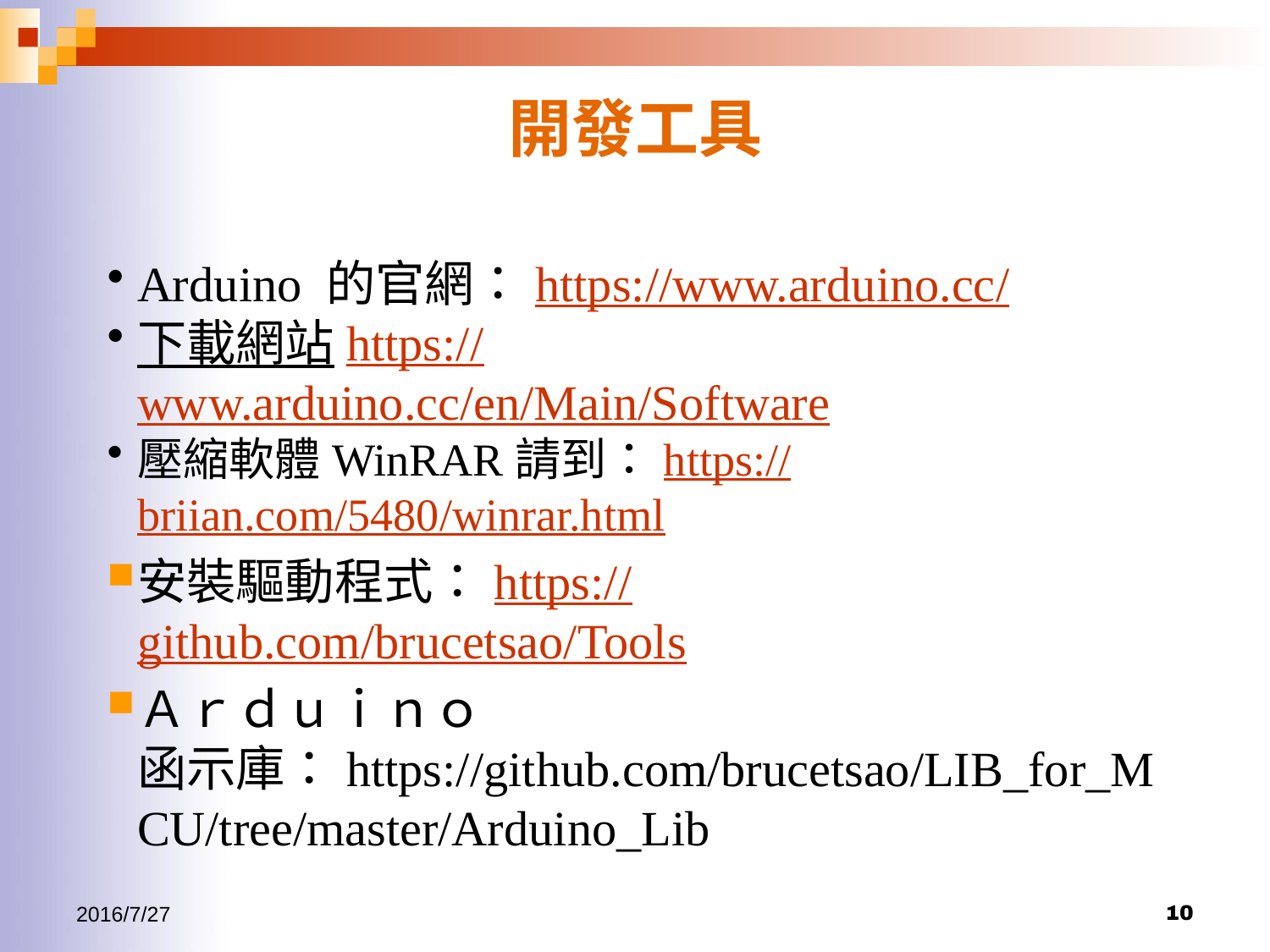

# 開發工具
Arduino 的官網：https://www.arduino.cc/
下載網站https://www.arduino.cc/en/Main/Software
壓縮軟體WinRAR請到：https://briian.com/5480/winrar.html
安裝驅動程式：https://github.com/brucetsao/Tools
Ａｒｄｕｉｎｏ　函示庫：https://github.com/brucetsao/LIB_for_MCU/tree/master/Arduino_Lib

2016/7/27
10